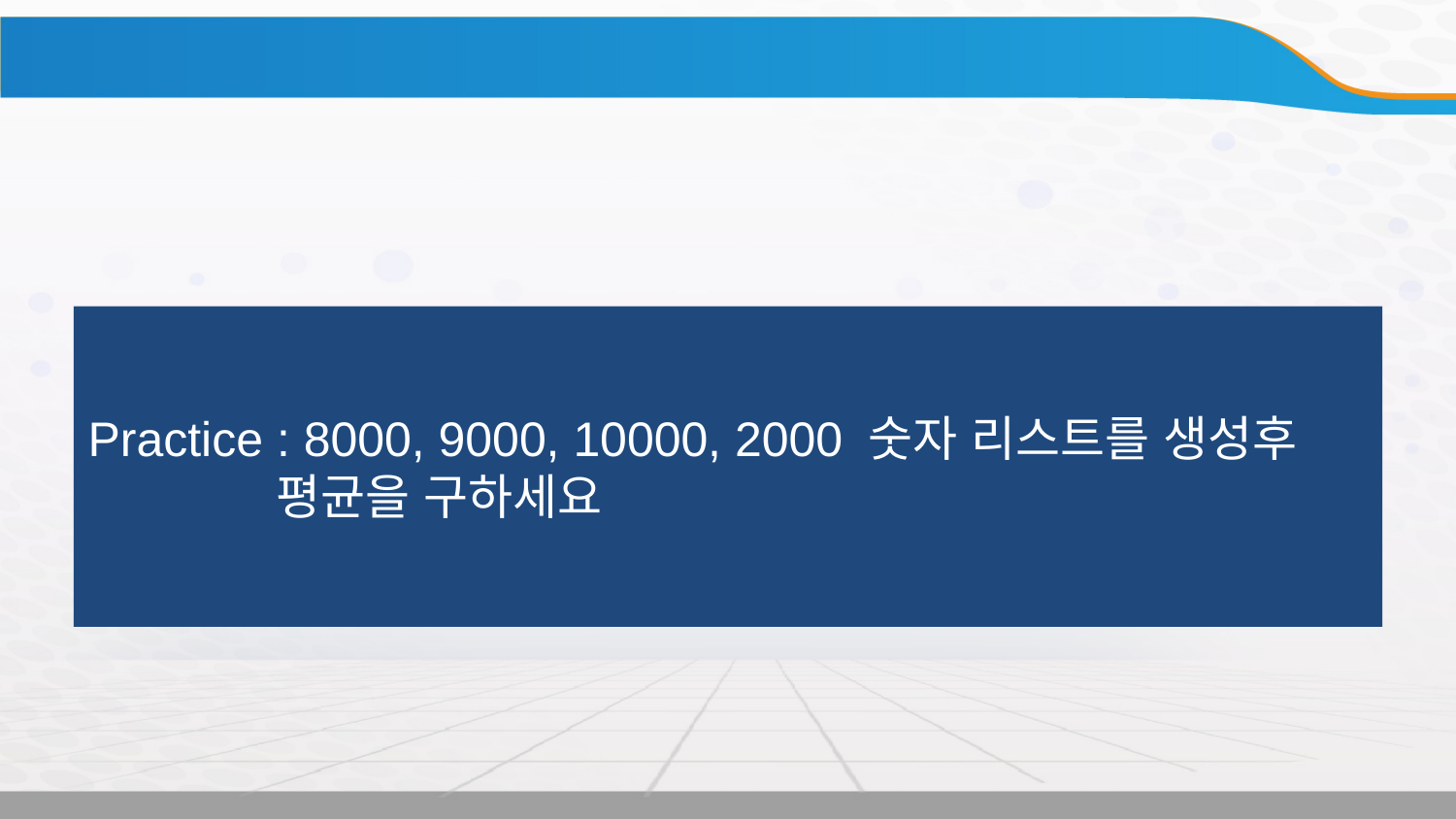

Practice : 8000, 9000, 10000, 2000 숫자 리스트를 생성후
             평균을 구하세요